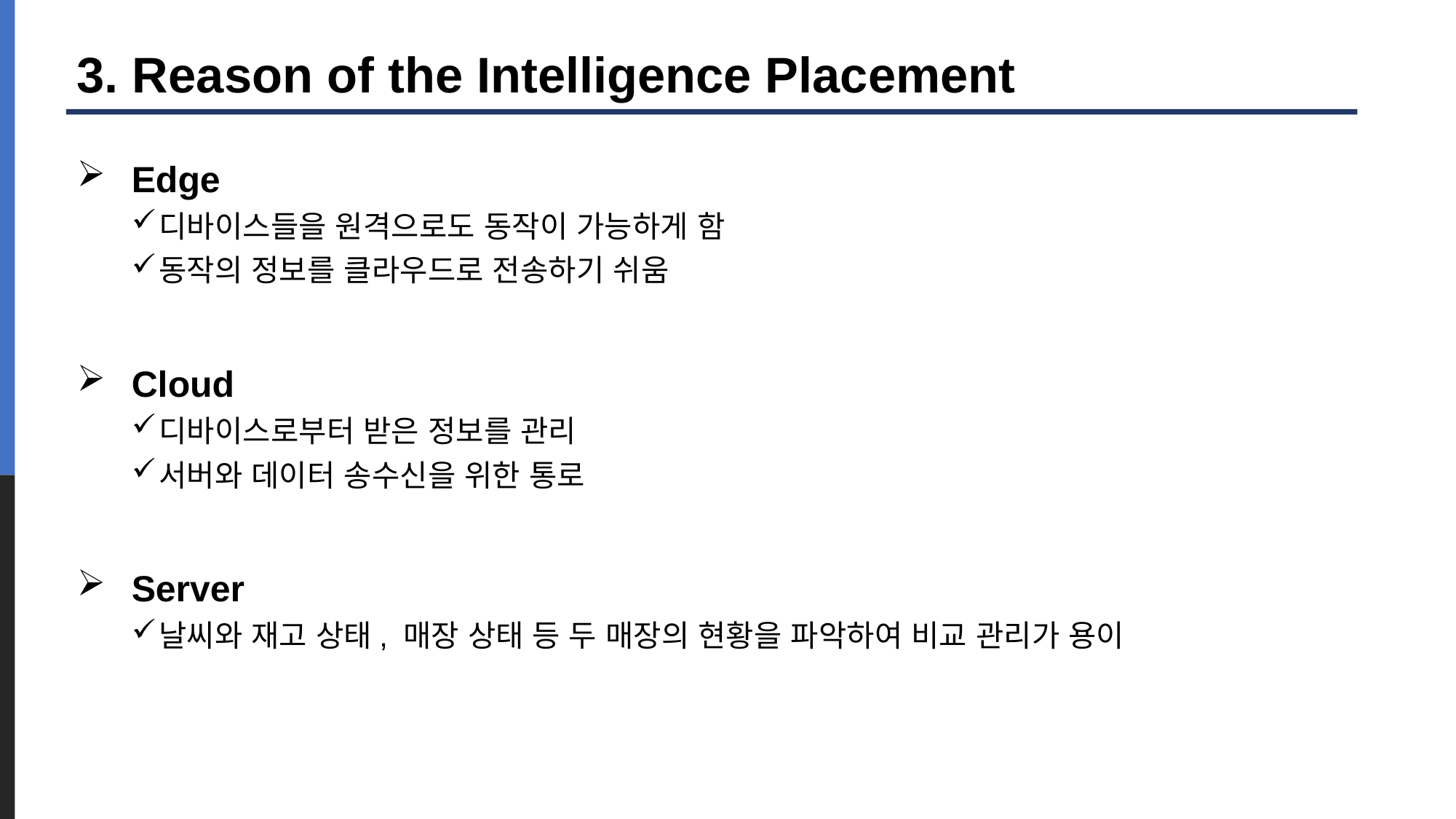

# 3. Reason of the Intelligence Placement
Edge
디바이스들을 원격으로도 동작이 가능하게 함
동작의 정보를 클라우드로 전송하기 쉬움

Cloud
디바이스로부터 받은 정보를 관리
서버와 데이터 송수신을 위한 통로

Server
날씨와 재고 상태, 매장 상태 등 두 매장의 현황을 파악하여 비교 관리가 용이